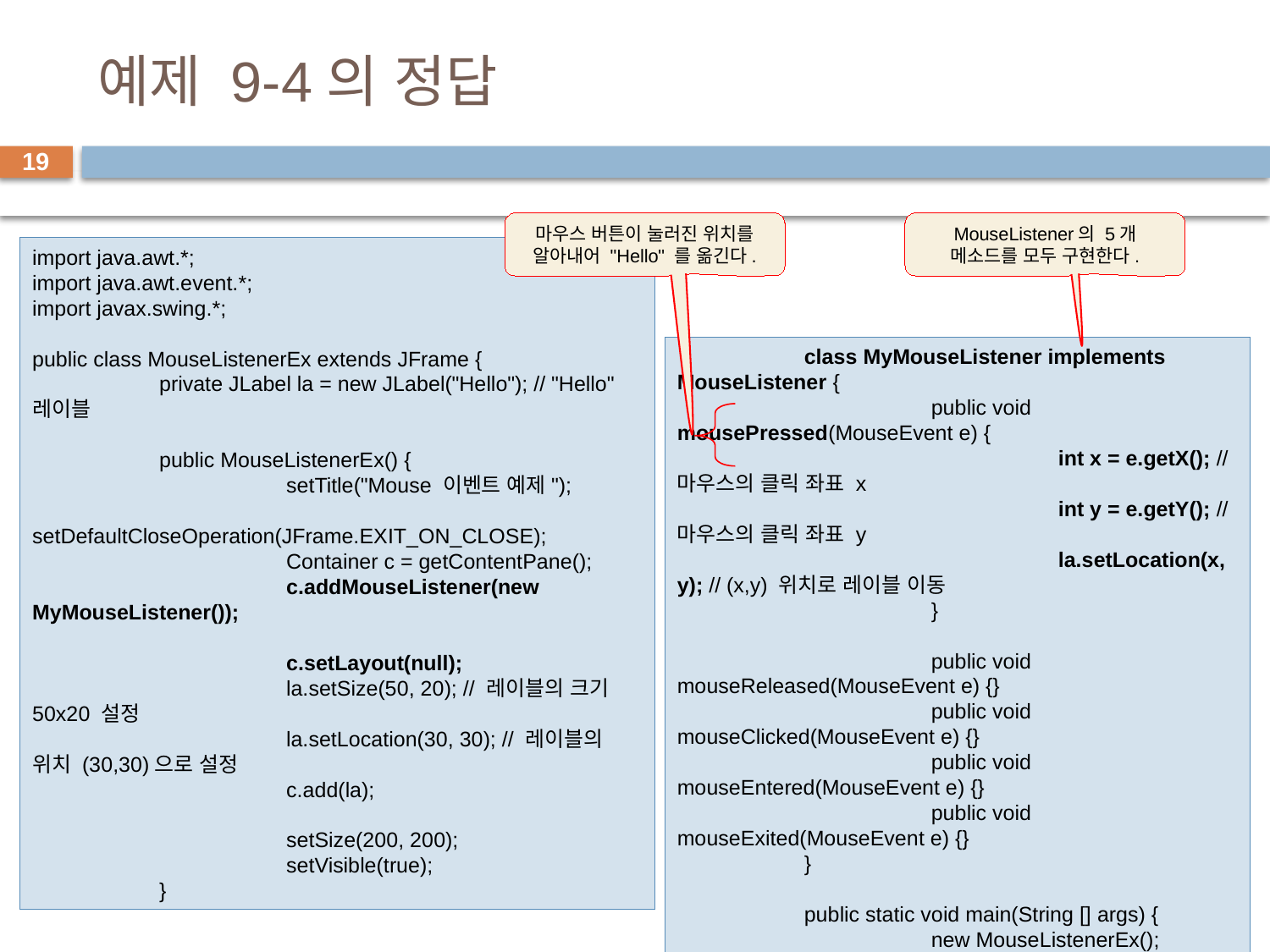

# 예제 9-4의 정답
19
마우스 버튼이 눌러진 위치를 알아내어 "Hello" 를 옮긴다.

MouseListener의 5개 메소드를 모두 구현한다.

import java.awt.*;
import java.awt.event.*;
import javax.swing.*;

public class MouseListenerEx extends JFrame {
	private JLabel la = new JLabel("Hello"); // "Hello" 레이블

	public MouseListenerEx() {
		setTitle("Mouse 이벤트 예제");
		setDefaultCloseOperation(JFrame.EXIT_ON_CLOSE);
		Container c = getContentPane();
		c.addMouseListener(new MyMouseListener());

		c.setLayout(null);
		la.setSize(50, 20); // 레이블의 크기 50x20 설정
		la.setLocation(30, 30); // 레이블의 위치 (30,30)으로 설정
		c.add(la);

		setSize(200, 200);
		setVisible(true);
	}
	class MyMouseListener implements MouseListener {
		public void mousePressed(MouseEvent e) {
			int x = e.getX(); // 마우스의 클릭 좌표 x
			int y = e.getY(); // 마우스의 클릭 좌표 y
			la.setLocation(x, y); // (x,y) 위치로 레이블 이동
		}

		public void mouseReleased(MouseEvent e) {}
		public void mouseClicked(MouseEvent e) {}
		public void mouseEntered(MouseEvent e) {}
		public void mouseExited(MouseEvent e) {}
	}

	public static void main(String [] args) {
		new MouseListenerEx();
	}
}